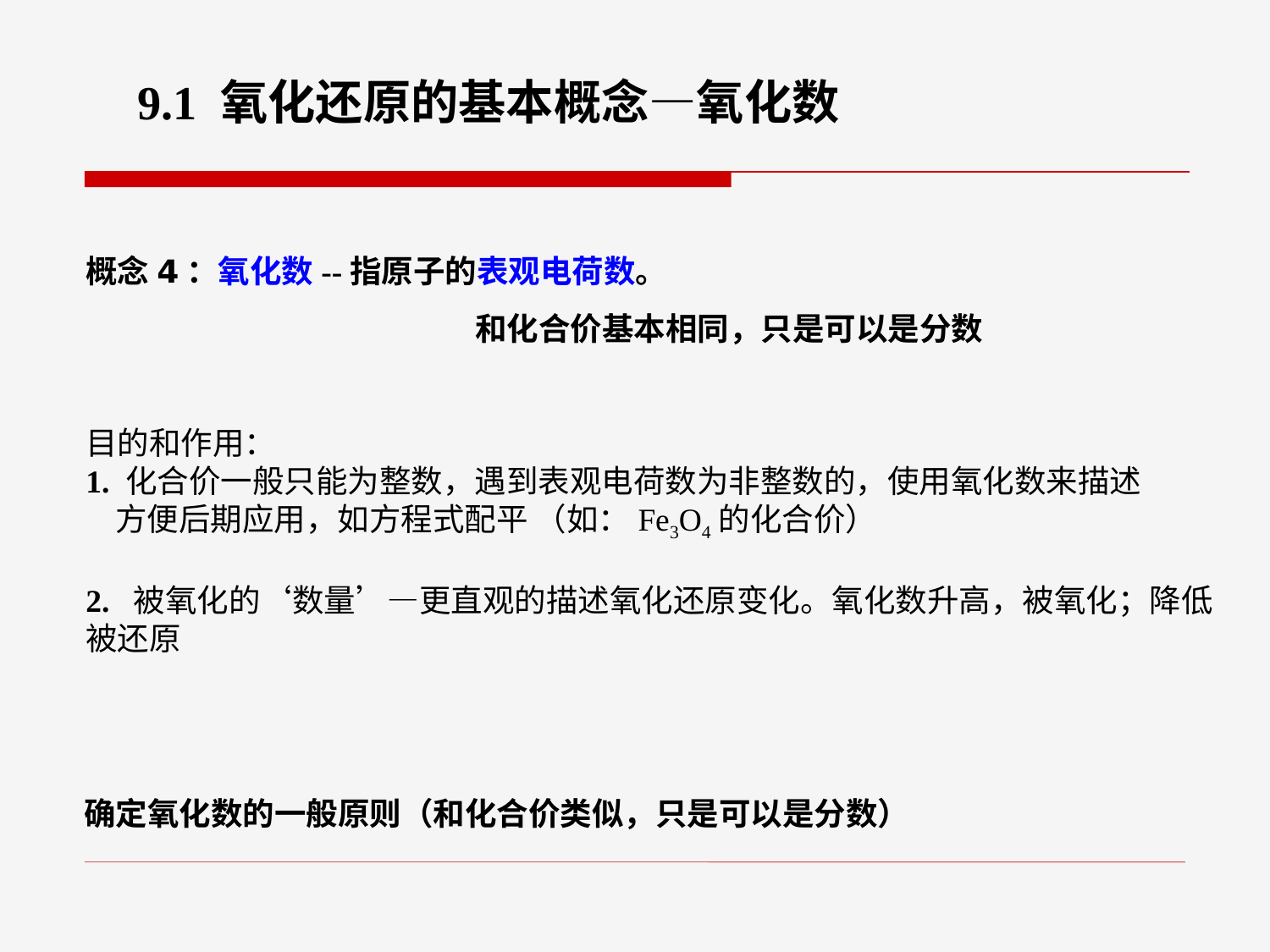

9.1 氧化还原的基本概念—氧化数
概念4：氧化数--指原子的表观电荷数。
                                                     和化合价基本相同，只是可以是分数

目的和作用：
1. 化合价一般只能为整数，遇到表观电荷数为非整数的，使用氧化数来描述
   方便后期应用，如方程式配平 （如：Fe3O4的化合价）

2.  被氧化的‘数量’—更直观的描述氧化还原变化。氧化数升高，被氧化；降低被还原
确定氧化数的一般原则（和化合价类似，只是可以是分数）